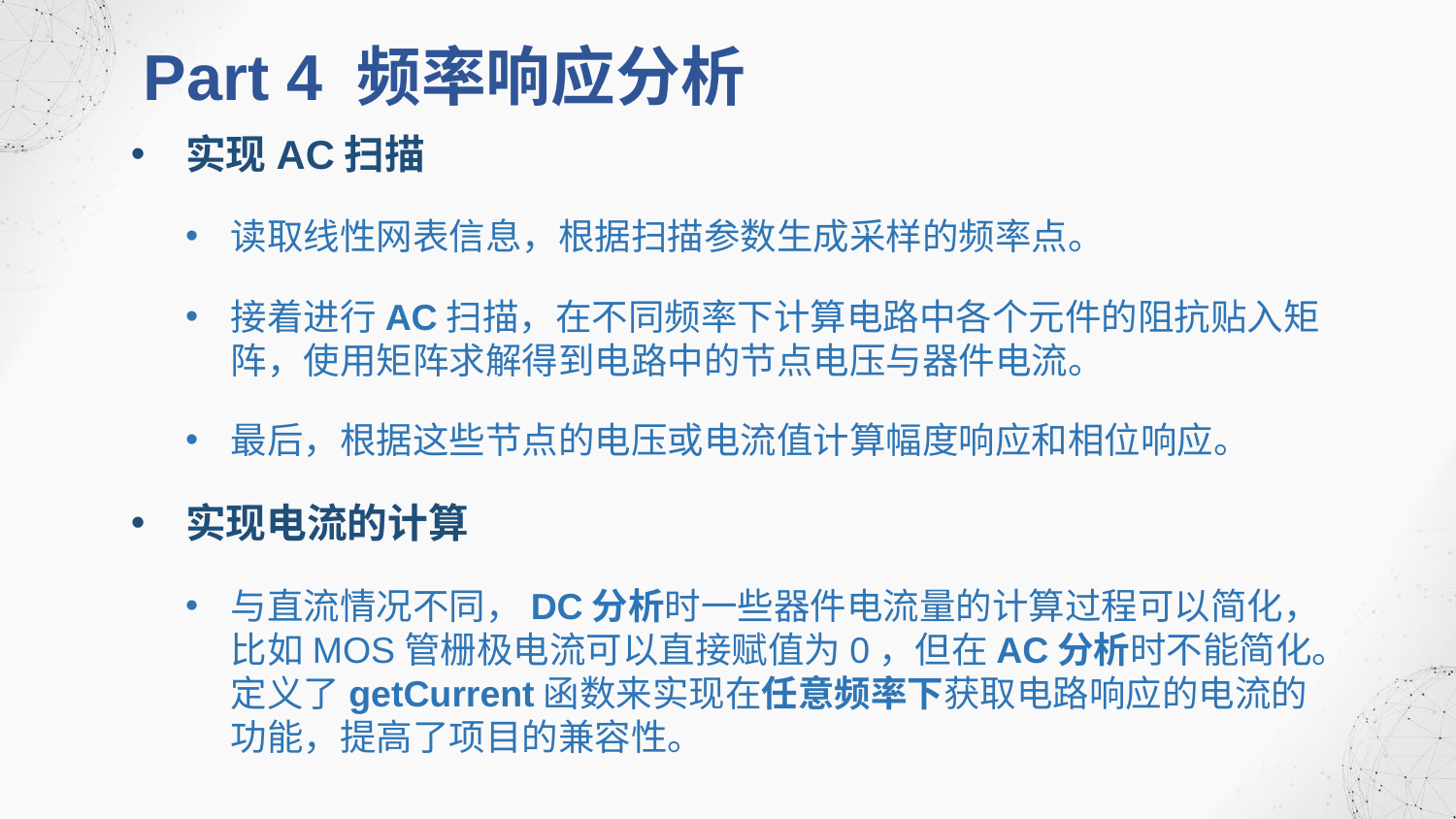

Part 4 频率响应分析
实现AC扫描
读取线性网表信息，根据扫描参数生成采样的频率点。
接着进行AC扫描，在不同频率下计算电路中各个元件的阻抗贴入矩阵，使用矩阵求解得到电路中的节点电压与器件电流。
最后，根据这些节点的电压或电流值计算幅度响应和相位响应。
实现电流的计算
与直流情况不同，DC分析时一些器件电流量的计算过程可以简化，比如MOS管栅极电流可以直接赋值为0，但在AC分析时不能简化。定义了getCurrent函数来实现在任意频率下获取电路响应的电流的功能，提高了项目的兼容性。